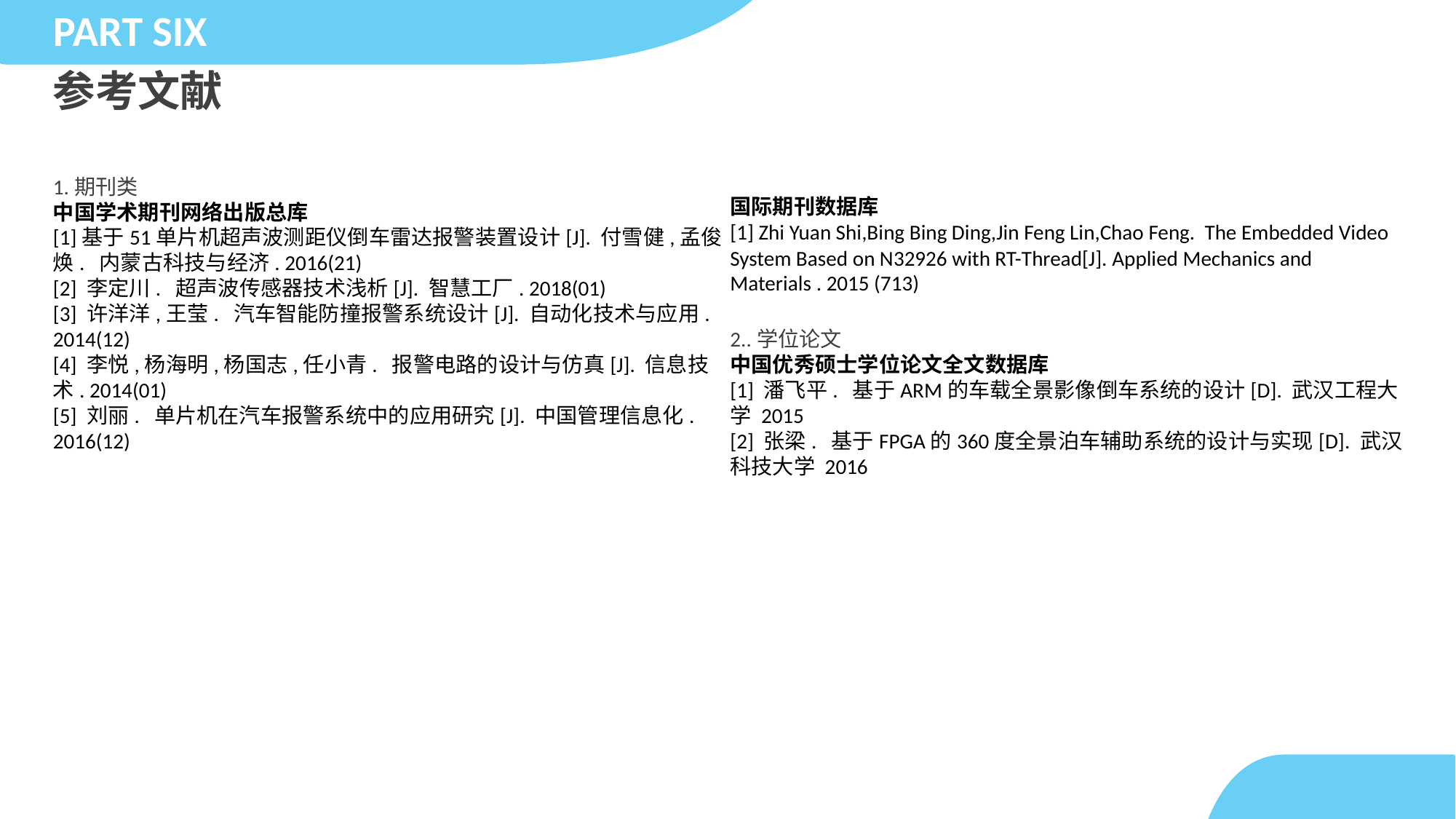

PART SIX
参考文献
1.期刊类
中国学术期刊网络出版总库
[1]基于51单片机超声波测距仪倒车雷达报警装置设计[J]. 付雪健,孟俊焕.  内蒙古科技与经济. 2016(21)
[2] 李定川.  超声波传感器技术浅析[J]. 智慧工厂. 2018(01)
[3] 许洋洋,王莹.  汽车智能防撞报警系统设计[J]. 自动化技术与应用. 2014(12)
[4] 李悦,杨海明,杨国志,任小青.  报警电路的设计与仿真[J]. 信息技术. 2014(01)
[5] 刘丽.  单片机在汽车报警系统中的应用研究[J]. 中国管理信息化. 2016(12)

国际期刊数据库
[1] Zhi Yuan Shi,Bing Bing Ding,Jin Feng Lin,Chao Feng.  The Embedded Video System Based on N32926 with RT-Thread[J]. Applied Mechanics and Materials . 2015 (713)

2..学位论文
中国优秀硕士学位论文全文数据库
[1] 潘飞平.  基于ARM的车载全景影像倒车系统的设计[D]. 武汉工程大学 2015
[2] 张梁.  基于FPGA的360度全景泊车辅助系统的设计与实现[D]. 武汉科技大学 2016